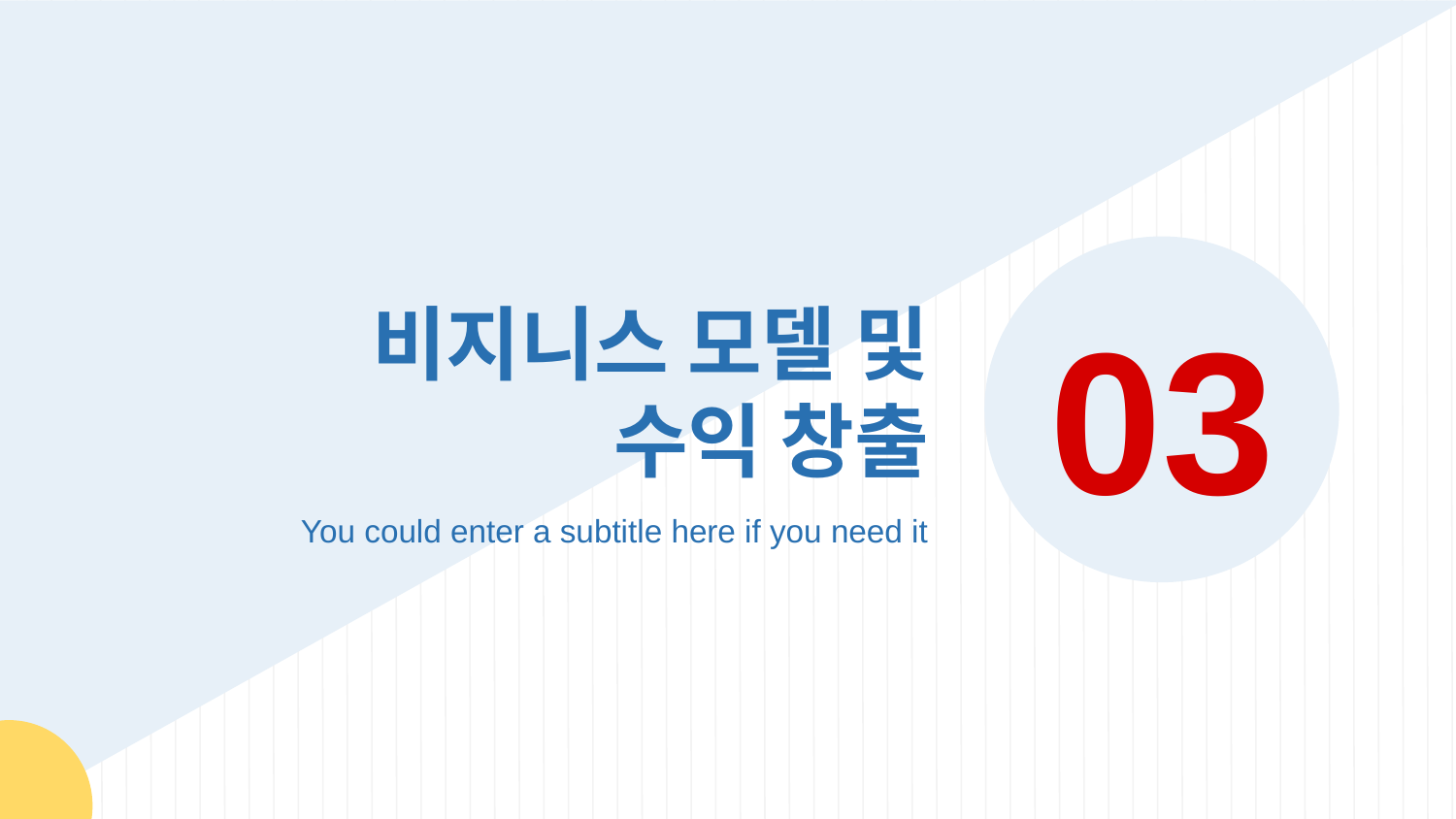

03

# 비지니스 모델 및 수익 창출
You could enter a subtitle here if you need it